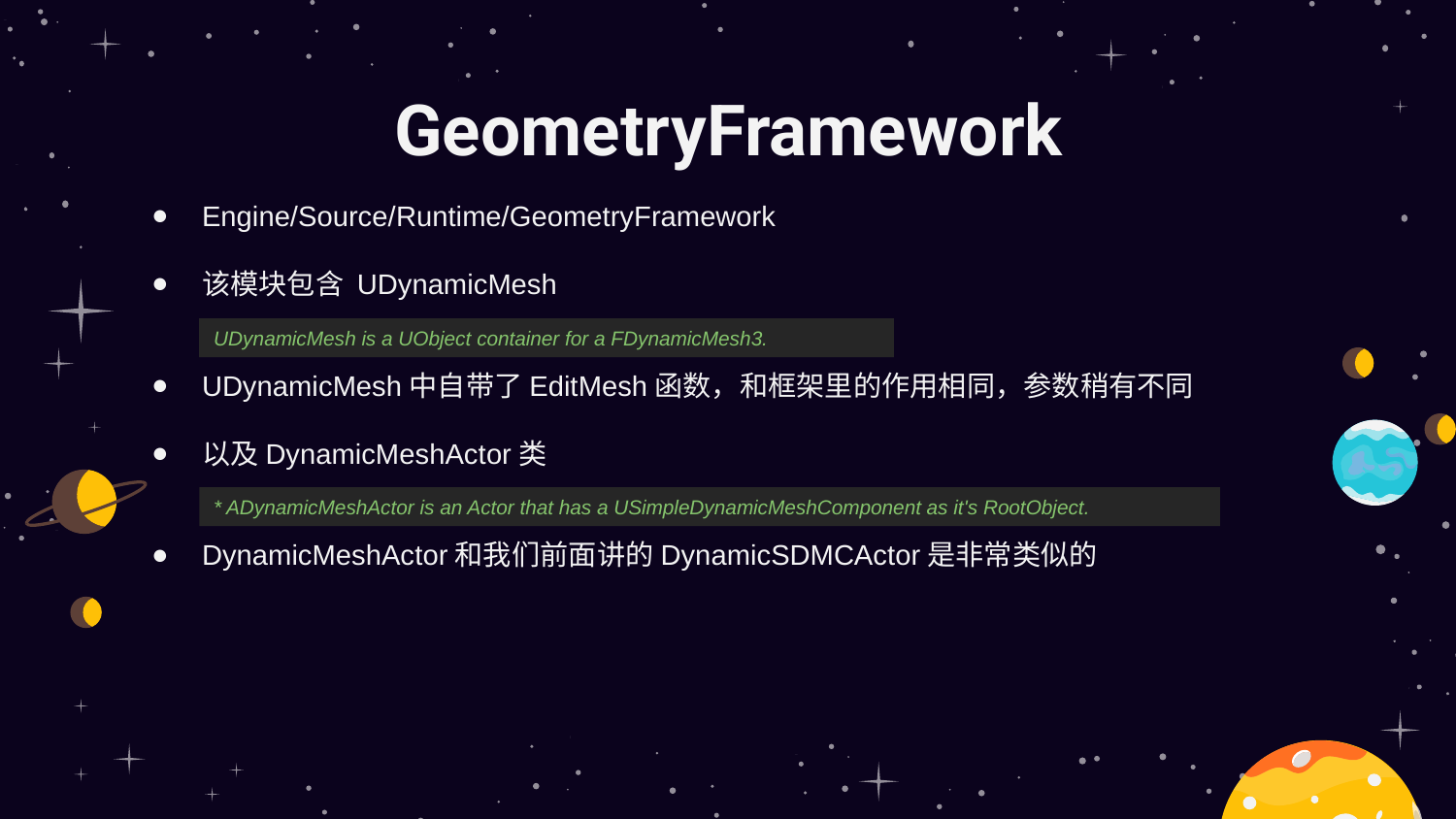

# GeometryFramework
Engine/Source/Runtime/GeometryFramework

该模块包含 UDynamicMesh

UDynamicMesh中自带了EditMesh函数，和框架里的作用相同，参数稍有不同

以及DynamicMeshActor类

DynamicMeshActor和我们前面讲的DynamicSDMCActor是非常类似的
UDynamicMesh is a UObject container for a FDynamicMesh3.
* ADynamicMeshActor is an Actor that has a USimpleDynamicMeshComponent as it's RootObject.